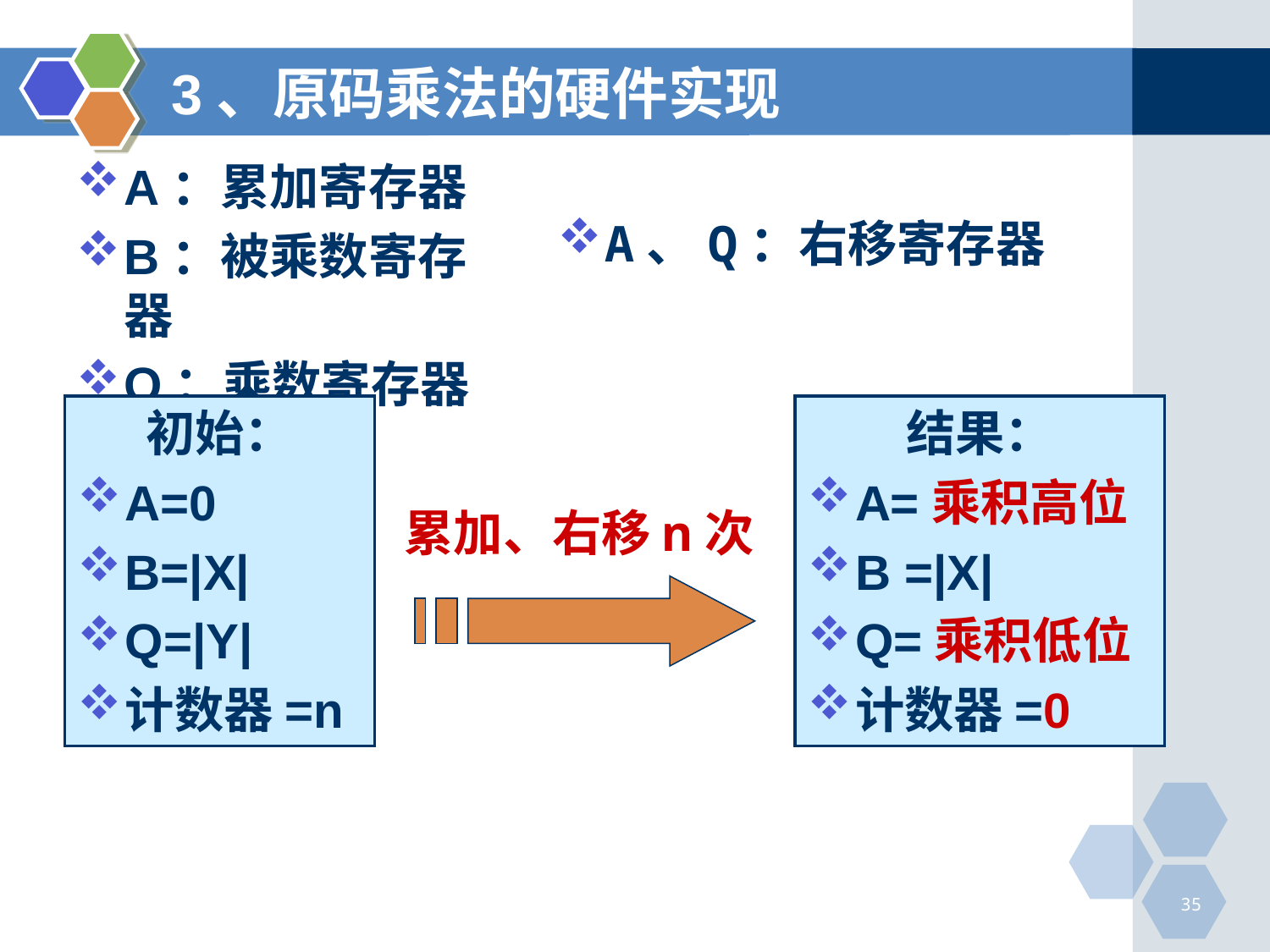

# 3、原码乘法的硬件实现
A：累加寄存器
B：被乘数寄存器
Q：乘数寄存器
A、Q：右移寄存器
初始：
A=0
B=|X|
Q=|Y|
计数器=n
结果：
A=乘积高位
B =|X|
Q=乘积低位
计数器=0
累加、右移n次

35